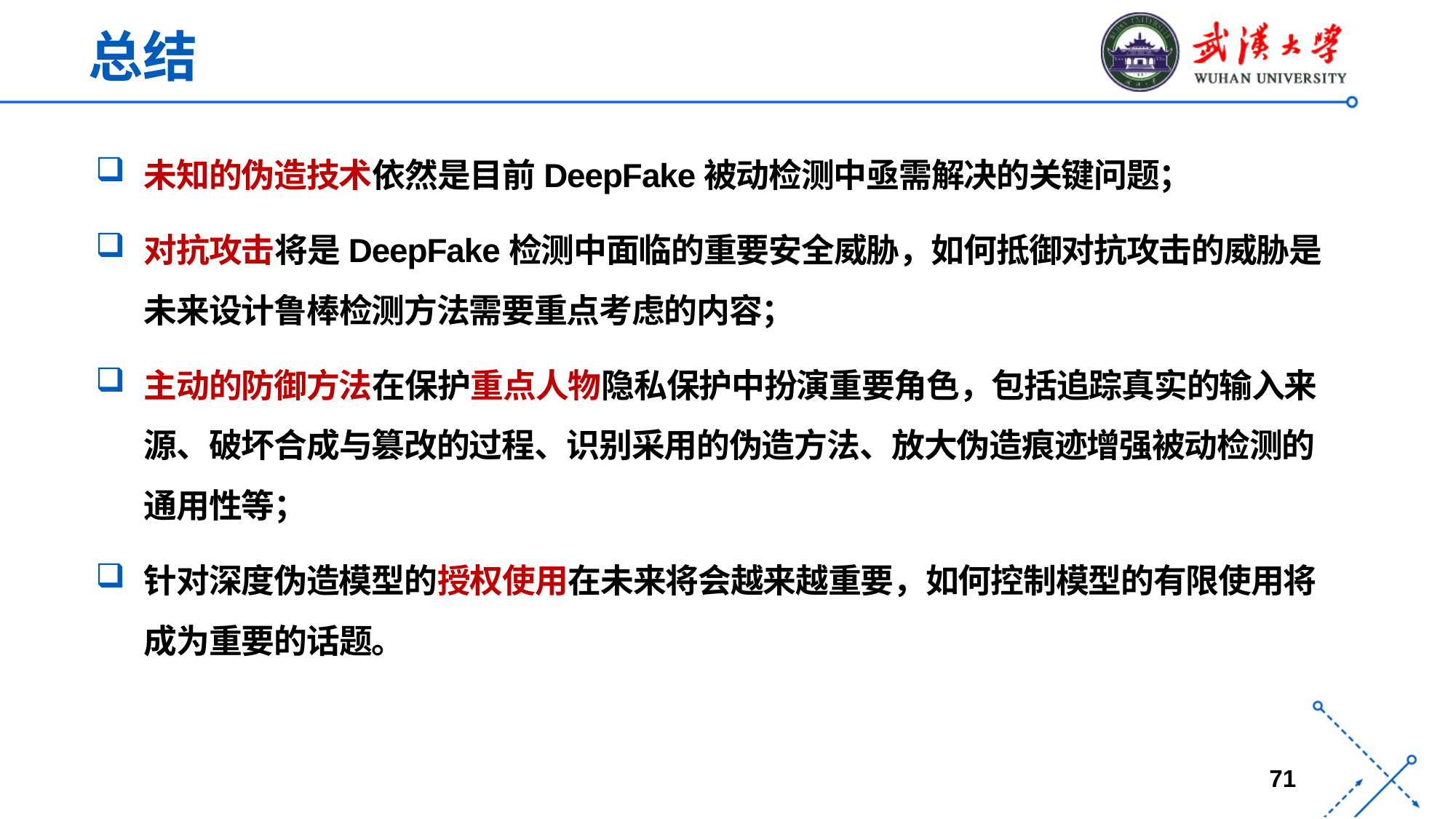

总结
未知的伪造技术依然是目前DeepFake被动检测中亟需解决的关键问题；
对抗攻击将是DeepFake检测中面临的重要安全威胁，如何抵御对抗攻击的威胁是未来设计鲁棒检测方法需要重点考虑的内容；
主动的防御方法在保护重点人物隐私保护中扮演重要角色，包括追踪真实的输入来源、破坏合成与篡改的过程、识别采用的伪造方法、放大伪造痕迹增强被动检测的通用性等；
针对深度伪造模型的授权使用在未来将会越来越重要，如何控制模型的有限使用将成为重要的话题。